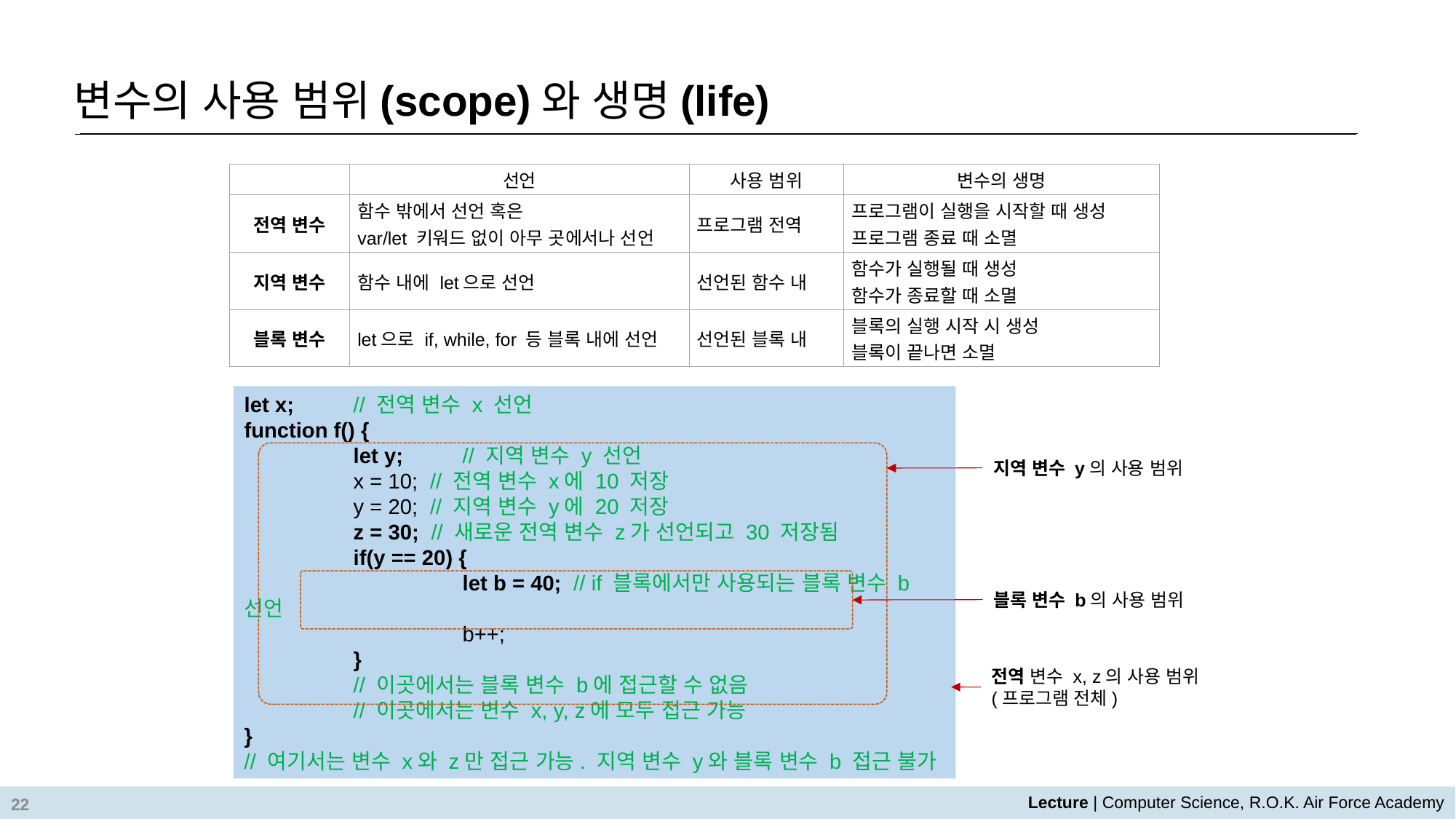

변수의 사용 범위(scope)와 생명(life)
|  | 선언 | 사용 범위 | 변수의 생명 |
| --- | --- | --- | --- |
| 전역 변수 | 함수 밖에서 선언 혹은 var/let 키워드 없이 아무 곳에서나 선언 | 프로그램 전역 | 프로그램이 실행을 시작할 때 생성 프로그램 종료 때 소멸 |
| 지역 변수 | 함수 내에 let으로 선언 | 선언된 함수 내 | 함수가 실행될 때 생성 함수가 종료할 때 소멸 |
| 블록 변수 | let으로 if, while, for 등 블록 내에 선언 | 선언된 블록 내 | 블록의 실행 시작 시 생성 블록이 끝나면 소멸 |

let x; 	// 전역 변수 x 선언
function f() {
	let y; 	// 지역 변수 y 선언
	x = 10;  // 전역 변수 x에 10 저장
	y = 20;  // 지역 변수 y에 20 저장
	z = 30;  // 새로운 전역 변수 z가 선언되고 30 저장됨
	if(y == 20) {
		let b = 40;  // if 블록에서만 사용되는 블록 변수 b 선언
		b++;
	}
	// 이곳에서는 블록 변수 b에 접근할 수 없음
	// 이곳에서는 변수 x, y, z에 모두 접근 가능
}
// 여기서는 변수 x와 z만 접근 가능. 지역 변수 y와 블록 변수 b 접근 불가

지역 변수 y의 사용 범위
블록 변수 b의 사용 범위
전역 변수 x, z의 사용 범위
(프로그램 전체)
22